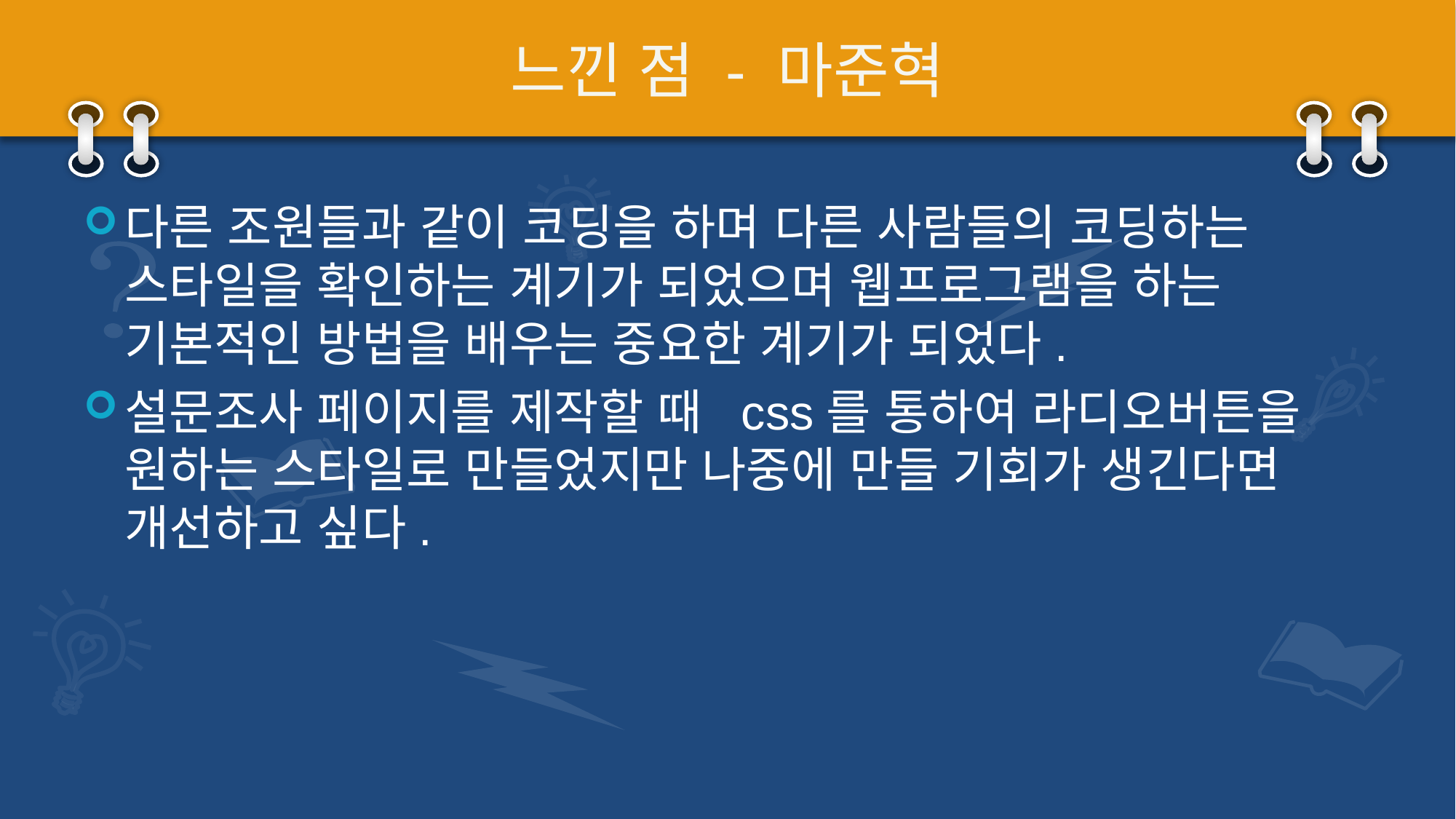

# 느낀 점 - 마준혁
다른 조원들과 같이 코딩을 하며 다른 사람들의 코딩하는 스타일을 확인하는 계기가 되었으며 웹프로그램을 하는 기본적인 방법을 배우는 중요한 계기가 되었다.
설문조사 페이지를 제작할 때  css를 통하여 라디오버튼을 원하는 스타일로 만들었지만 나중에 만들 기회가 생긴다면 개선하고 싶다.